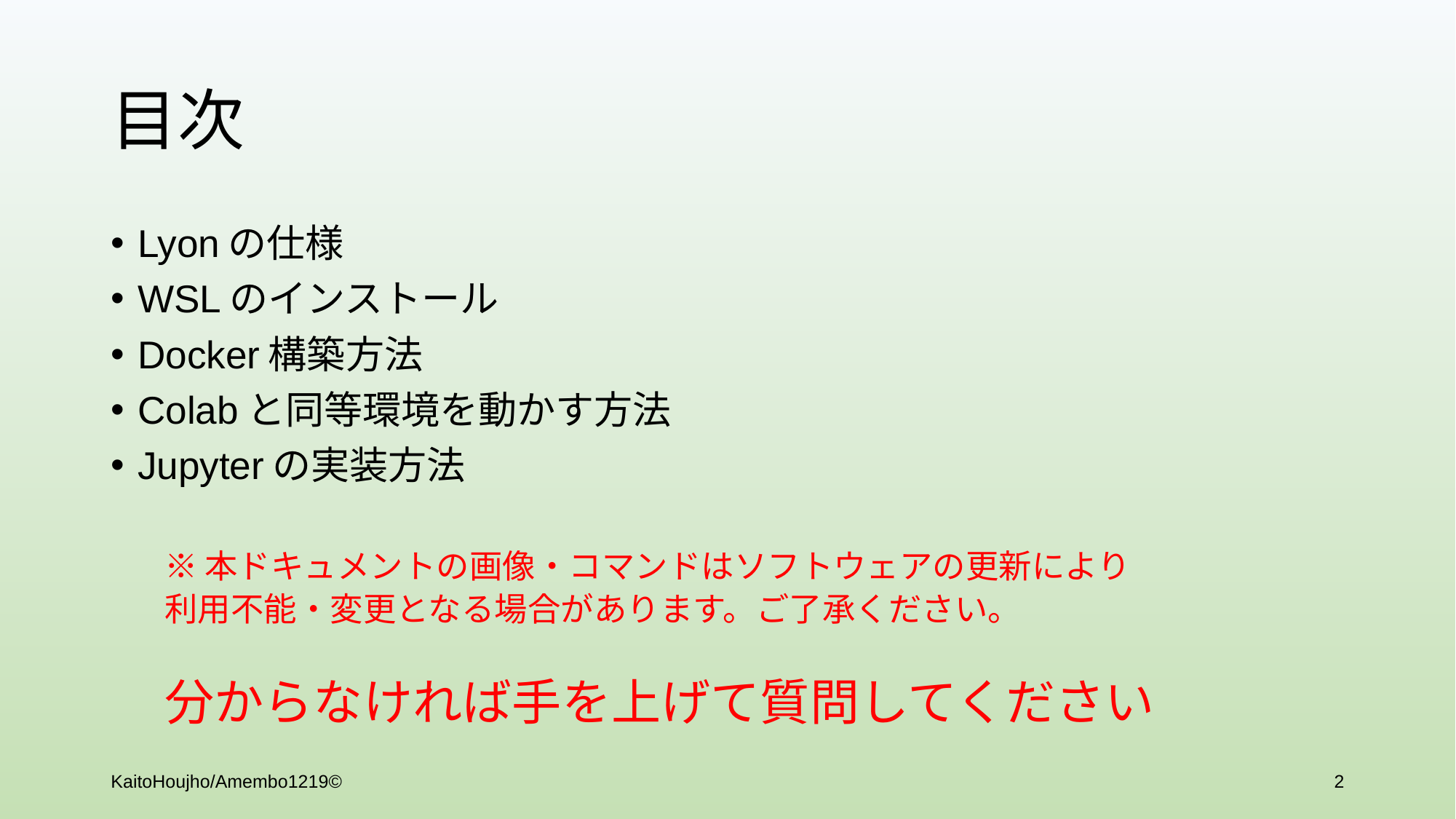

# 目次
Lyonの仕様
WSLのインストール
Docker構築方法
Colabと同等環境を動かす方法
Jupyterの実装方法

※本ドキュメントの画像・コマンドはソフトウェアの更新により
利用不能・変更となる場合があります。ご了承ください。

分からなければ手を上げて質問してください
KaitoHoujho/Amembo1219©
2